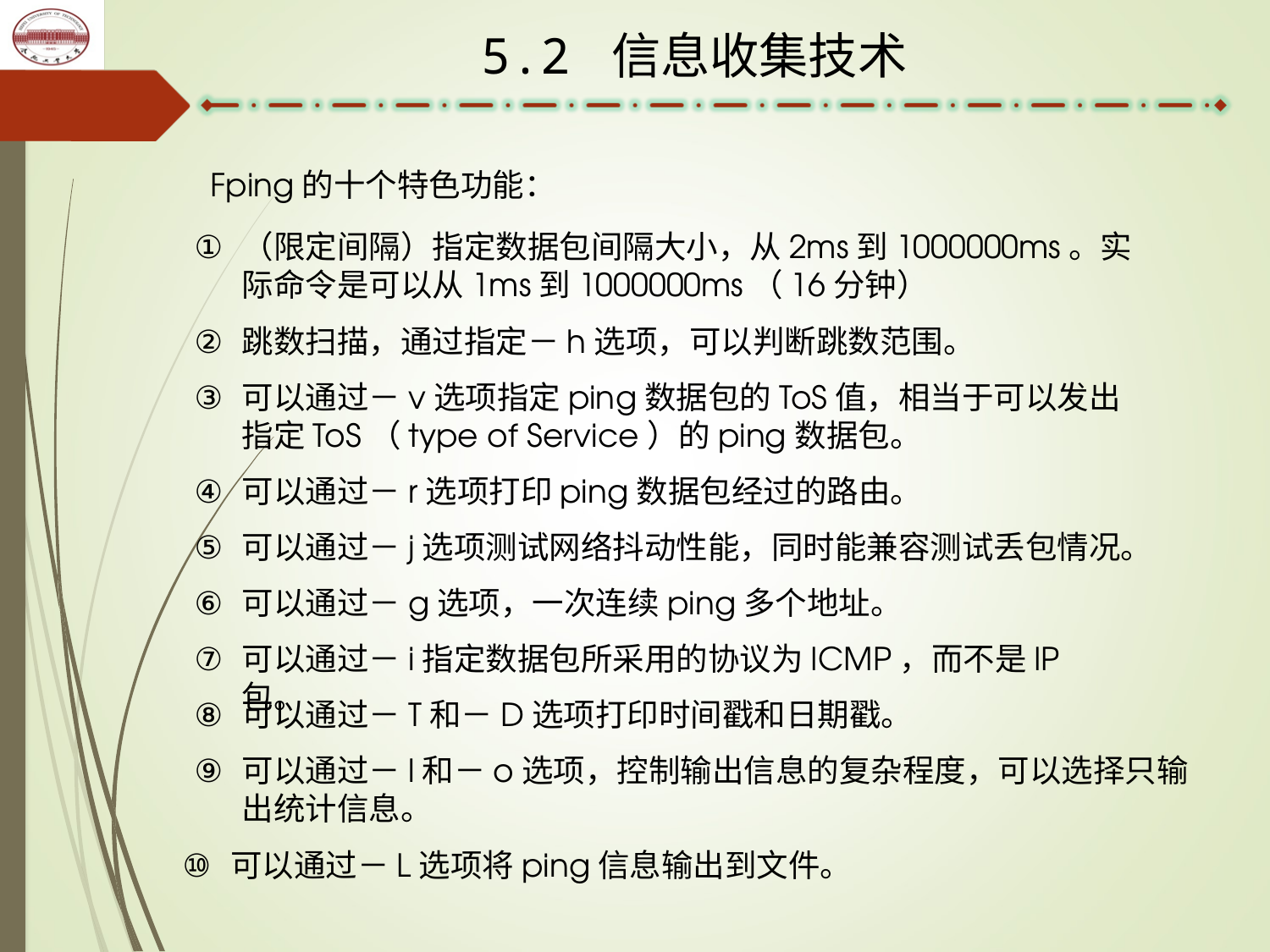

5.2 信息收集技术
Fping的十个特色功能：
（限定间隔）指定数据包间隔大小，从2ms到1000000ms。实际命令是可以从1ms到1000000ms（16分钟）
跳数扫描，通过指定－h选项，可以判断跳数范围。
可以通过－v选项指定ping数据包的ToS值，相当于可以发出指定ToS（type of Service）的ping数据包。
可以通过－r选项打印ping数据包经过的路由。
可以通过－j选项测试网络抖动性能，同时能兼容测试丢包情况。
可以通过－g选项，一次连续ping多个地址。
可以通过－i指定数据包所采用的协议为ICMP，而不是IP包。
可以通过－T和－D选项打印时间戳和日期戳。
可以通过－l和－o选项，控制输出信息的复杂程度，可以选择只输出统计信息。
可以通过－L选项将ping信息输出到文件。